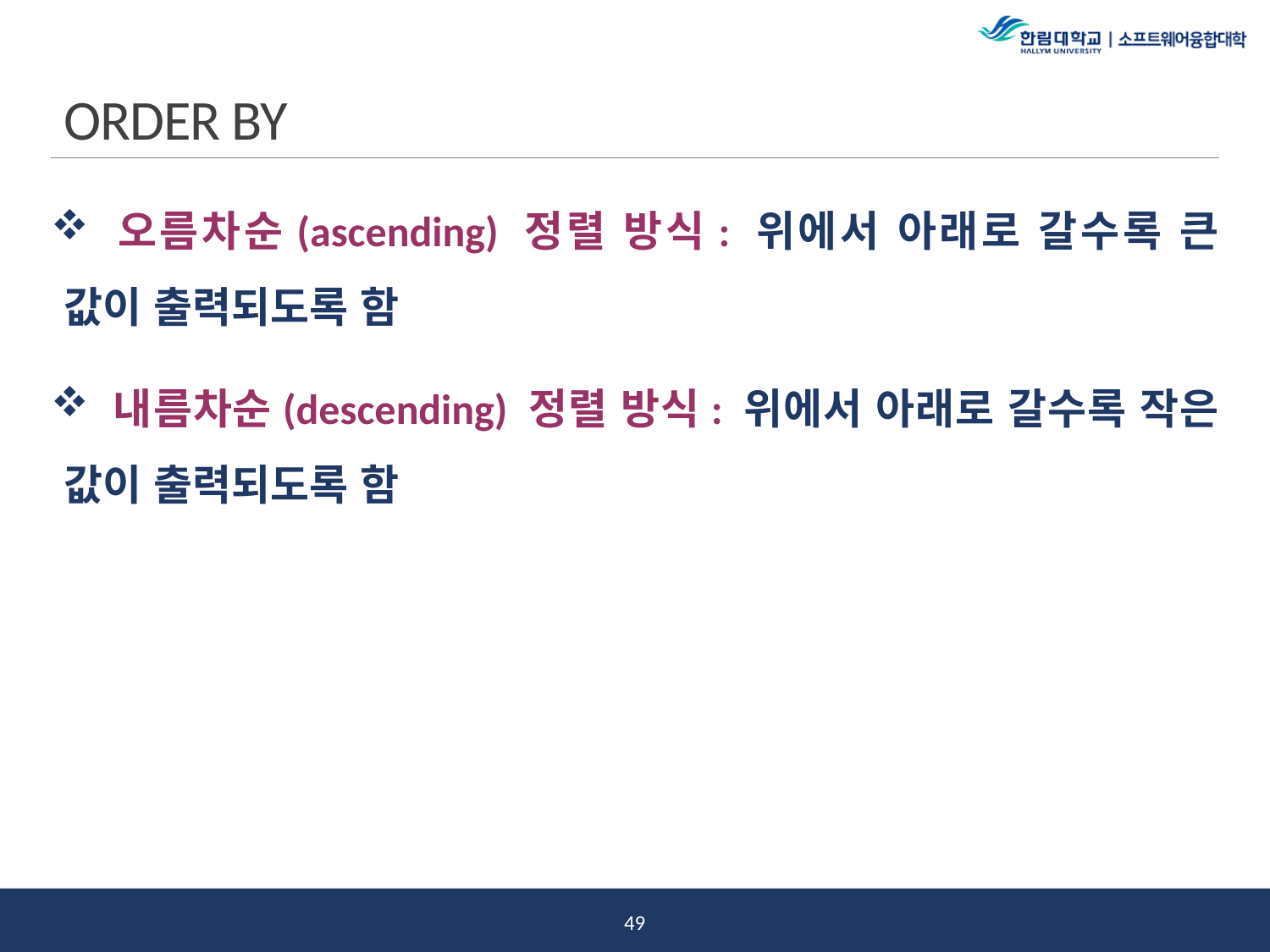

# ORDER BY
 오름차순(ascending) 정렬 방식: 위에서 아래로 갈수록 큰 값이 출력되도록 함
 내름차순(descending) 정렬 방식: 위에서 아래로 갈수록 작은 값이 출력되도록 함
49